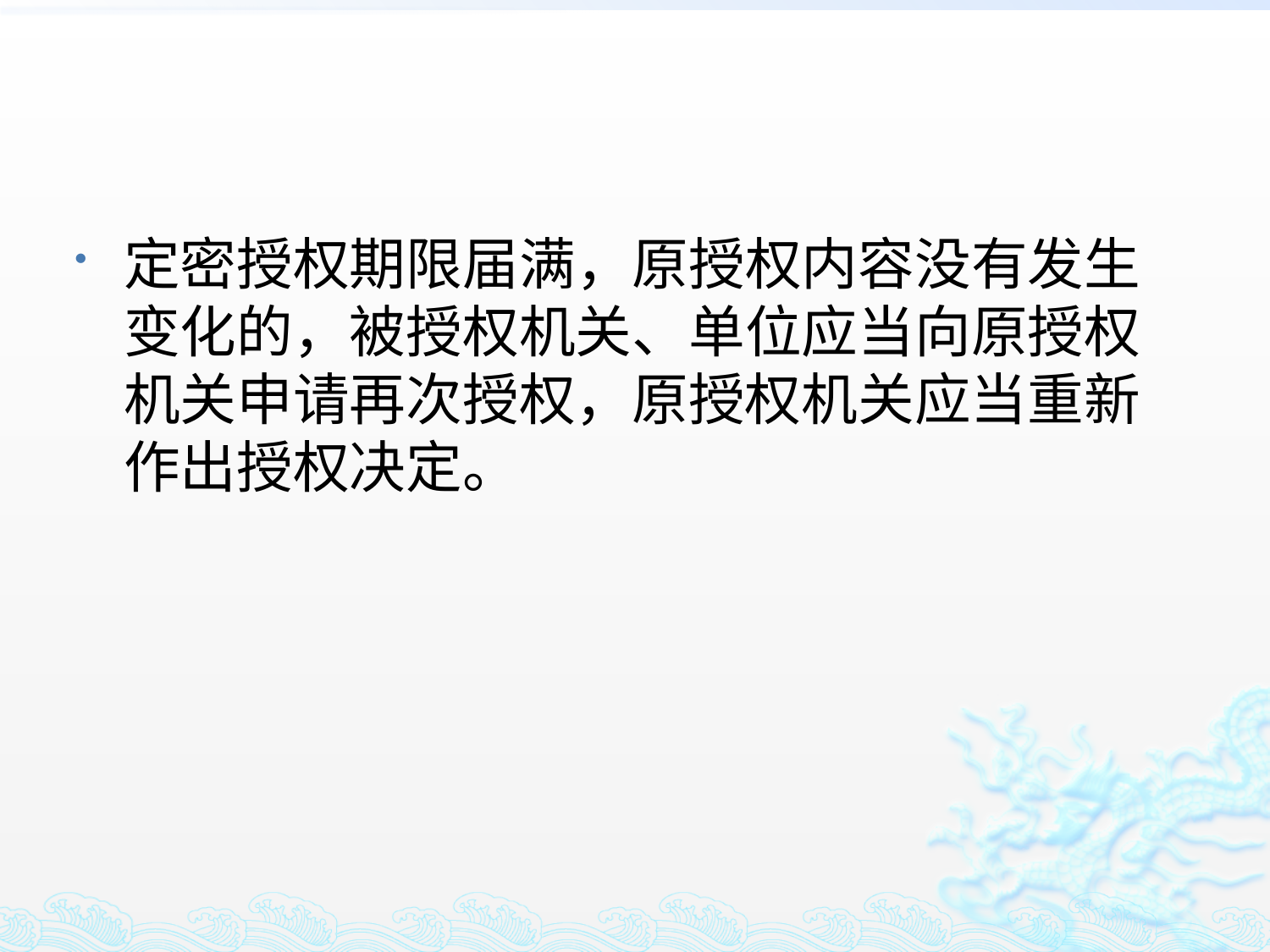

#
定密授权期限届满，原授权内容没有发生变化的，被授权机关、单位应当向原授权机关申请再次授权，原授权机关应当重新作出授权决定。